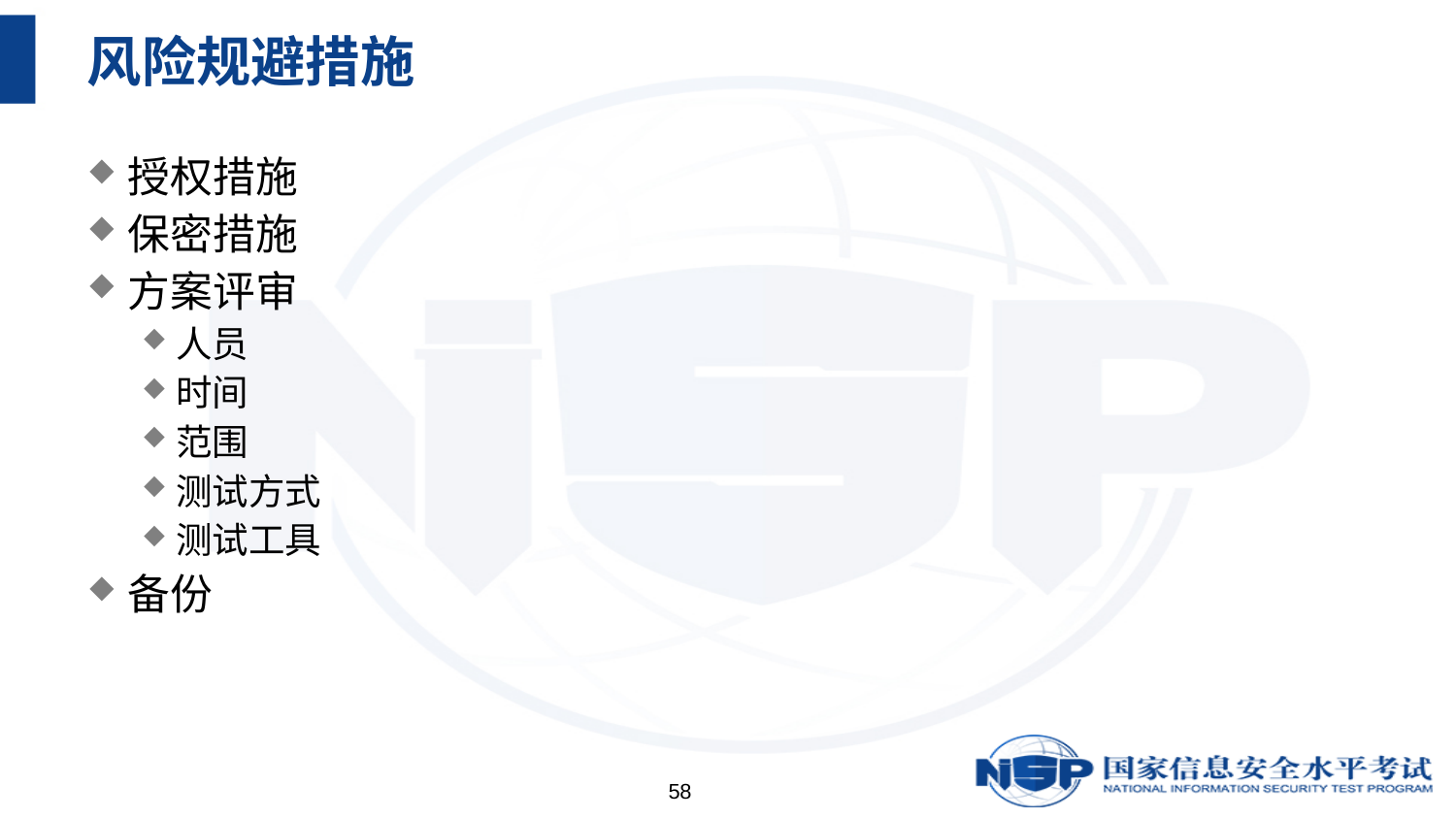

# 风险规避措施
授权措施
保密措施
方案评审
人员
时间
范围
测试方式
测试工具
备份